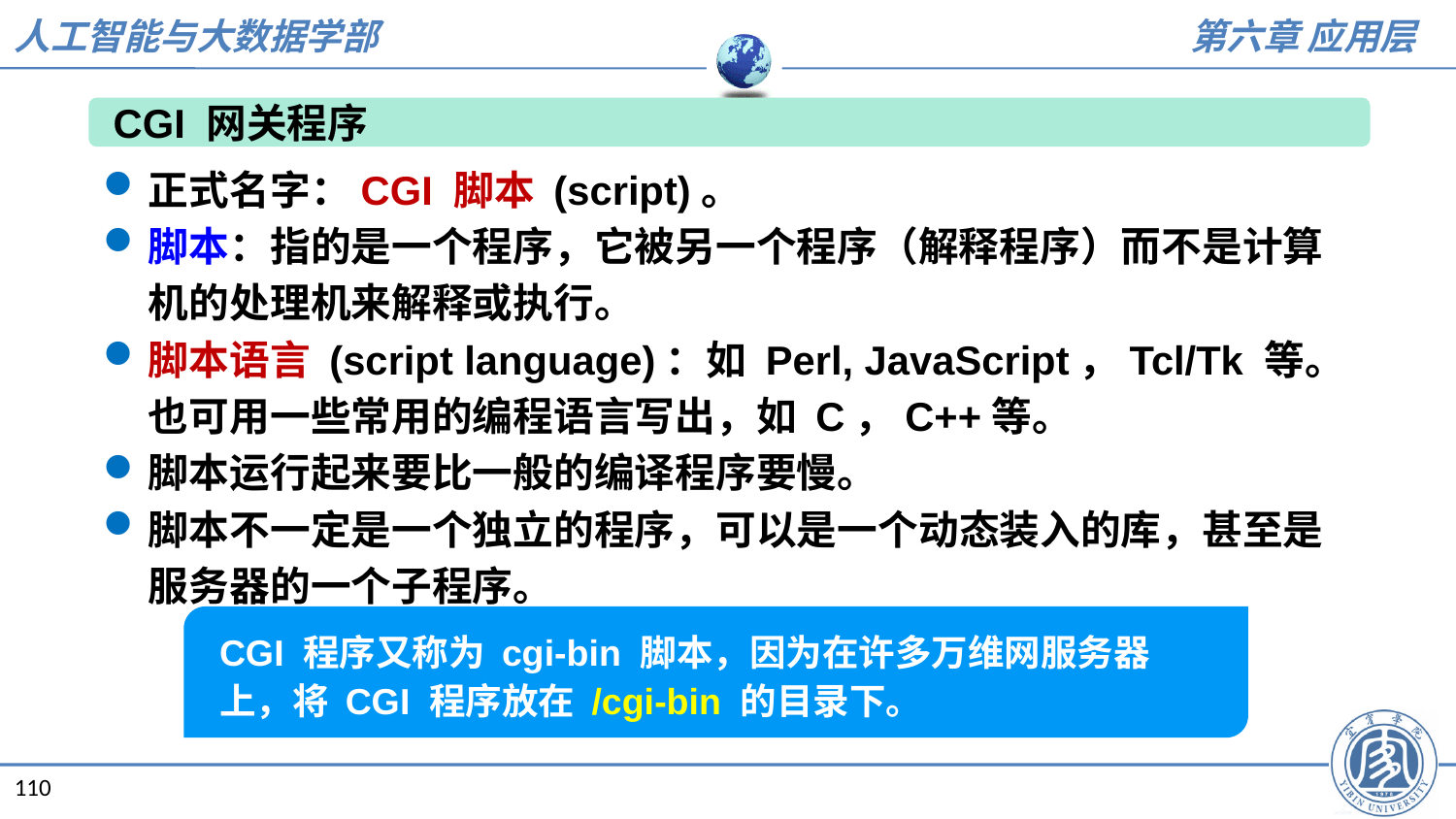

CGI 网关程序

正式名字：CGI 脚本 (script)。
脚本：指的是一个程序，它被另一个程序（解释程序）而不是计算机的处理机来解释或执行。
脚本语言 (script language)：如 Perl, JavaScript，Tcl/Tk 等。也可用一些常用的编程语言写出，如 C，C++等。
脚本运行起来要比一般的编译程序要慢。
脚本不一定是一个独立的程序，可以是一个动态装入的库，甚至是服务器的一个子程序。

CGI 程序又称为 cgi-bin 脚本，因为在许多万维网服务器上，将 CGI 程序放在 /cgi-bin 的目录下。
110